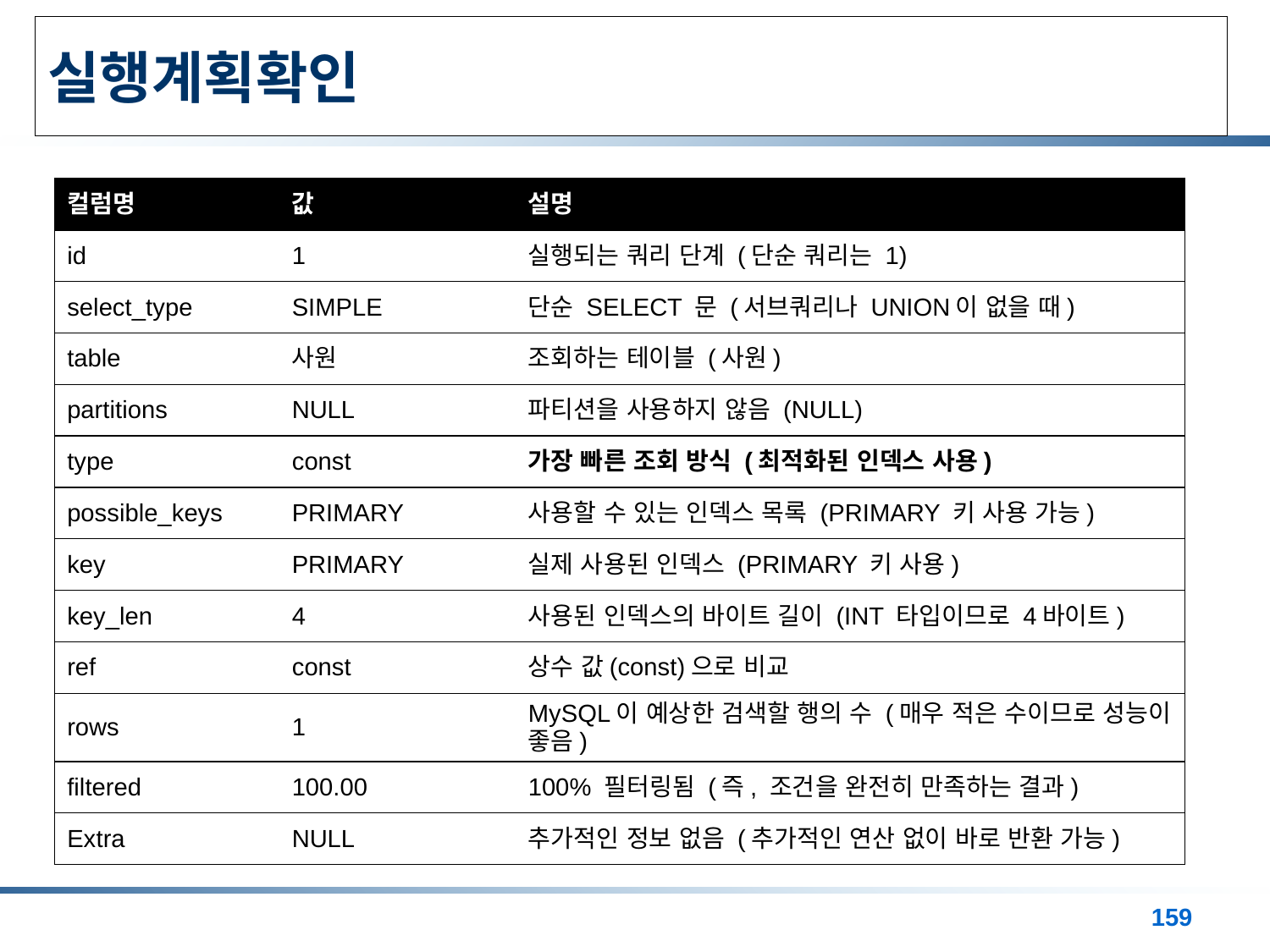

# 실행계획확인

| 컬럼명 | 값 | 설명 |
| --- | --- | --- |
| id | 1 | 실행되는 쿼리 단계 (단순 쿼리는 1) |
| select\_type | SIMPLE | 단순 SELECT 문 (서브쿼리나 UNION이 없을 때) |
| table | 사원 | 조회하는 테이블 (사원) |
| partitions | NULL | 파티션을 사용하지 않음 (NULL) |
| type | const | 가장 빠른 조회 방식 (최적화된 인덱스 사용) |
| possible\_keys | PRIMARY | 사용할 수 있는 인덱스 목록 (PRIMARY 키 사용 가능) |
| key | PRIMARY | 실제 사용된 인덱스 (PRIMARY 키 사용) |
| key\_len | 4 | 사용된 인덱스의 바이트 길이 (INT 타입이므로 4바이트) |
| ref | const | 상수 값(const)으로 비교 |
| rows | 1 | MySQL이 예상한 검색할 행의 수 (매우 적은 수이므로 성능이 좋음) |
| filtered | 100.00 | 100% 필터링됨 (즉, 조건을 완전히 만족하는 결과) |
| Extra | NULL | 추가적인 정보 없음 (추가적인 연산 없이 바로 반환 가능) |